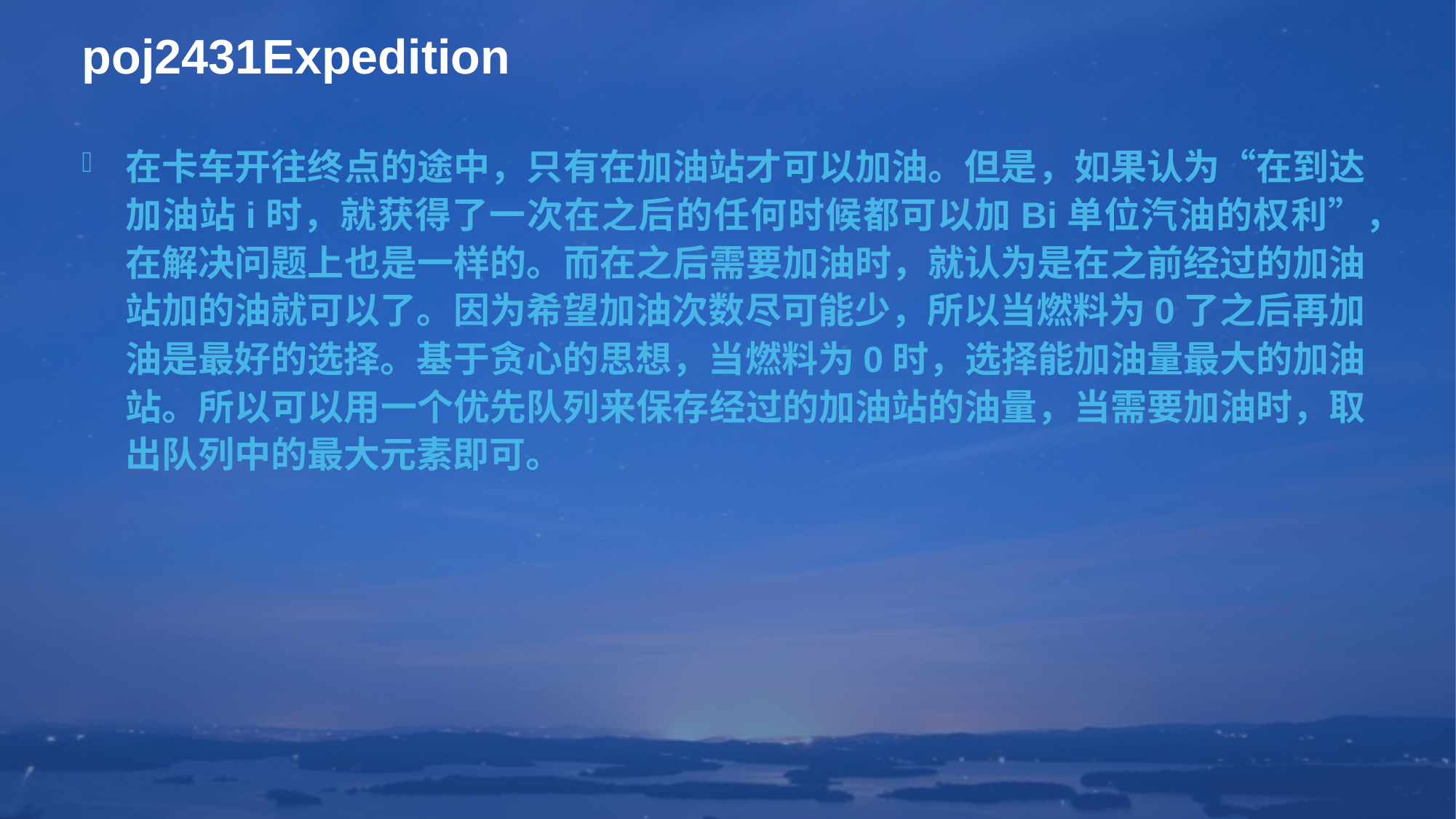

# poj2431Expedition
在卡车开往终点的途中，只有在加油站才可以加油。但是，如果认为“在到达加油站i时，就获得了一次在之后的任何时候都可以加Bi单位汽油的权利”，在解决问题上也是一样的。而在之后需要加油时，就认为是在之前经过的加油站加的油就可以了。因为希望加油次数尽可能少，所以当燃料为0了之后再加油是最好的选择。基于贪心的思想，当燃料为0时，选择能加油量最大的加油站。所以可以用一个优先队列来保存经过的加油站的油量，当需要加油时，取出队列中的最大元素即可。